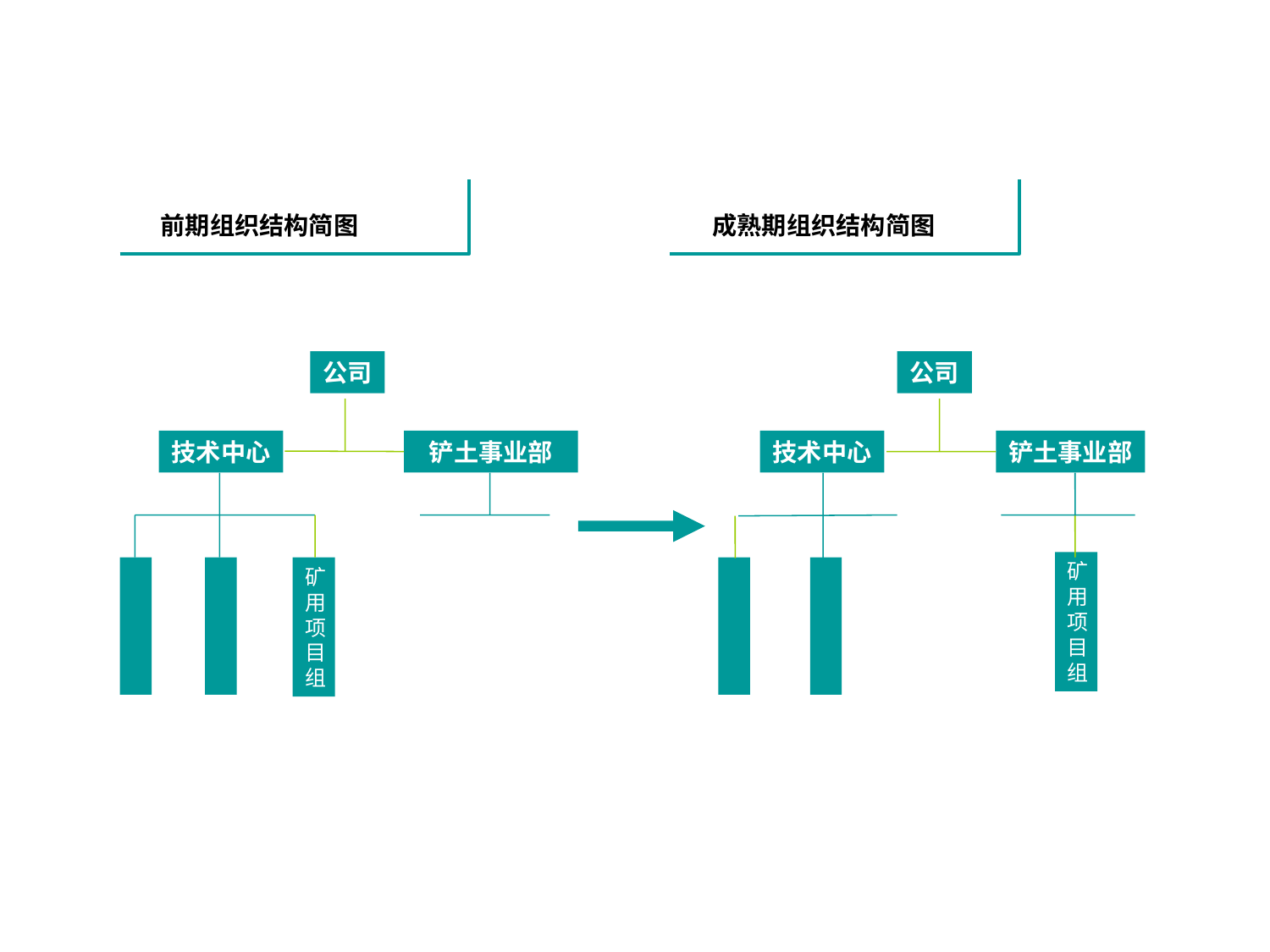

前期组织结构简图
成熟期组织结构简图
公司
公司

技术中心
铲土事业部
技术中心
铲土事业部

矿用项目组

矿用项目组